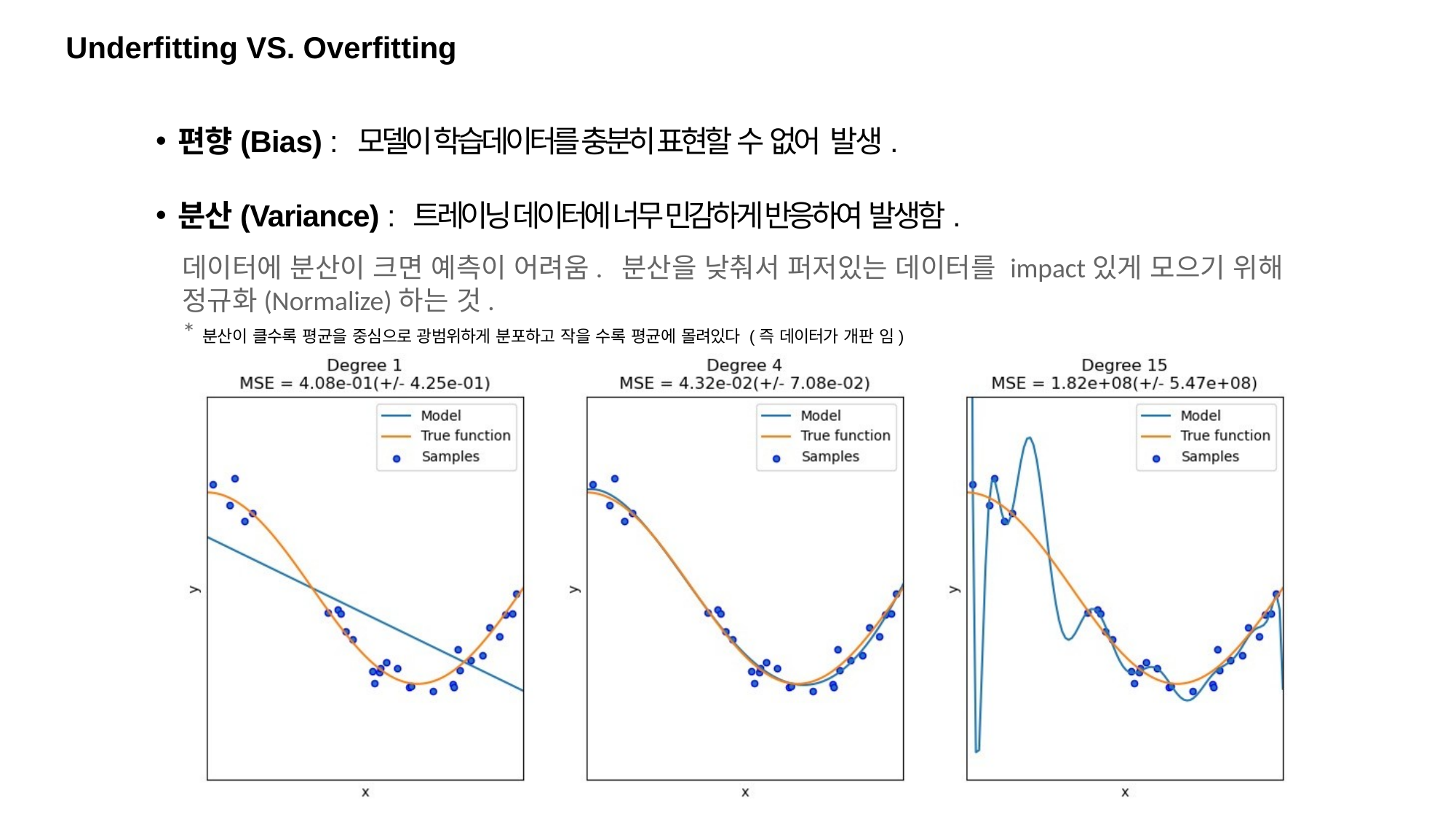

# Underfitting VS. Overfitting
편향(Bias) : 모델이 학습데이터를 충분히 표현할 수 없어 발생.

분산(Variance) : 트레이닝 데이터에 너무 민감하게 반응하여 발생함.
데이터에 분산이 크면 예측이 어려움. 분산을 낮춰서 퍼저있는 데이터를 impact있게 모으기 위해  정규화(Normalize)하는 것.
*분산이 클수록 평균을 중심으로 광범위하게 분포하고 작을 수록 평균에 몰려있다 (즉 데이터가 개판 임)